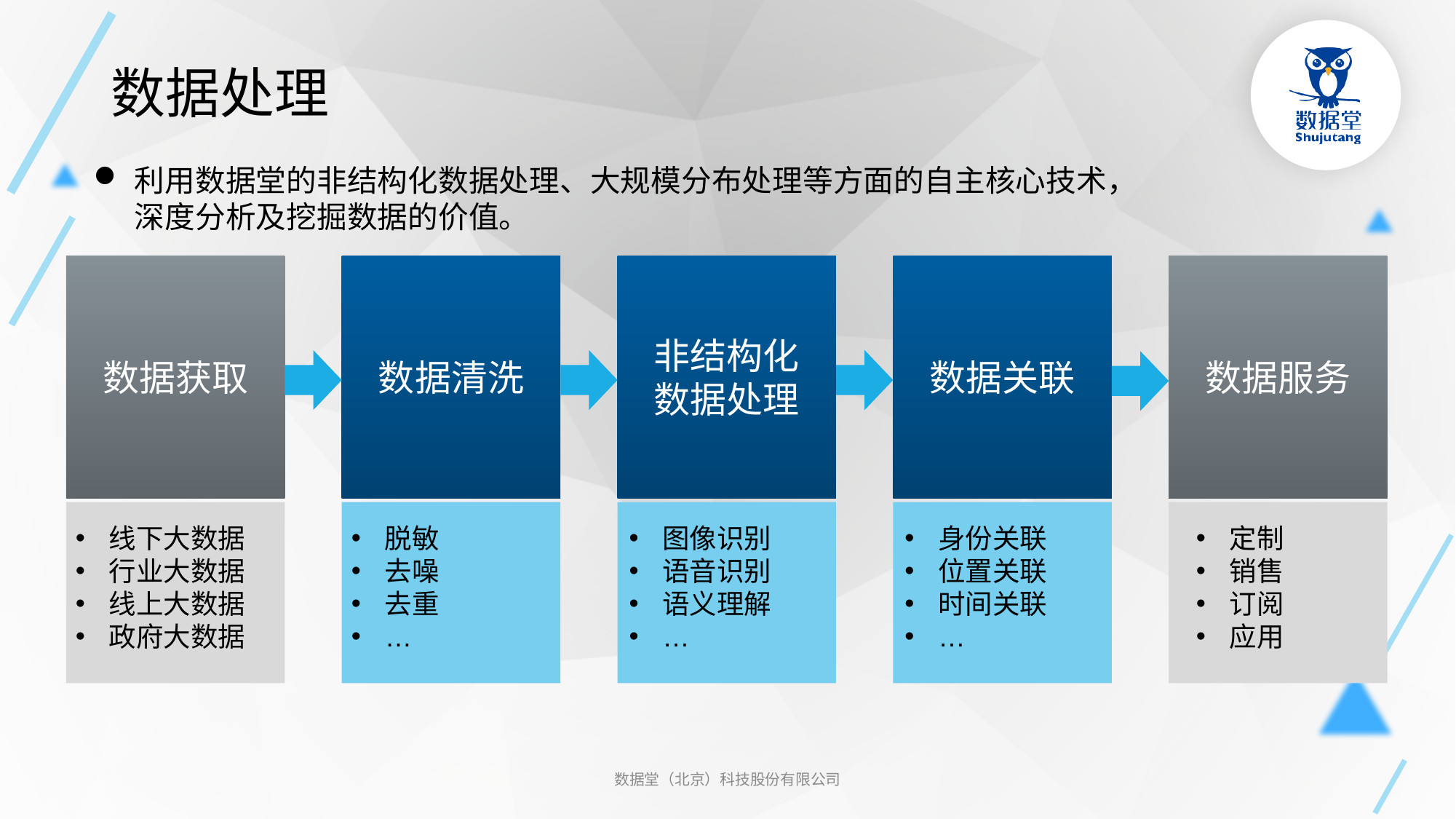

# 数据处理
利用数据堂的非结构化数据处理、大规模分布处理等方面的自主核心技术，深度分析及挖掘数据的价值。
数据获取
数据清洗
非结构化
数据处理
数据关联
数据服务

线下大数据
行业大数据
线上大数据
政府大数据

脱敏
去噪
去重
…

图像识别
语音识别
语义理解
…

身份关联
位置关联
时间关联
…

定制
销售
订阅
应用

数据堂（北京）科技股份有限公司
5